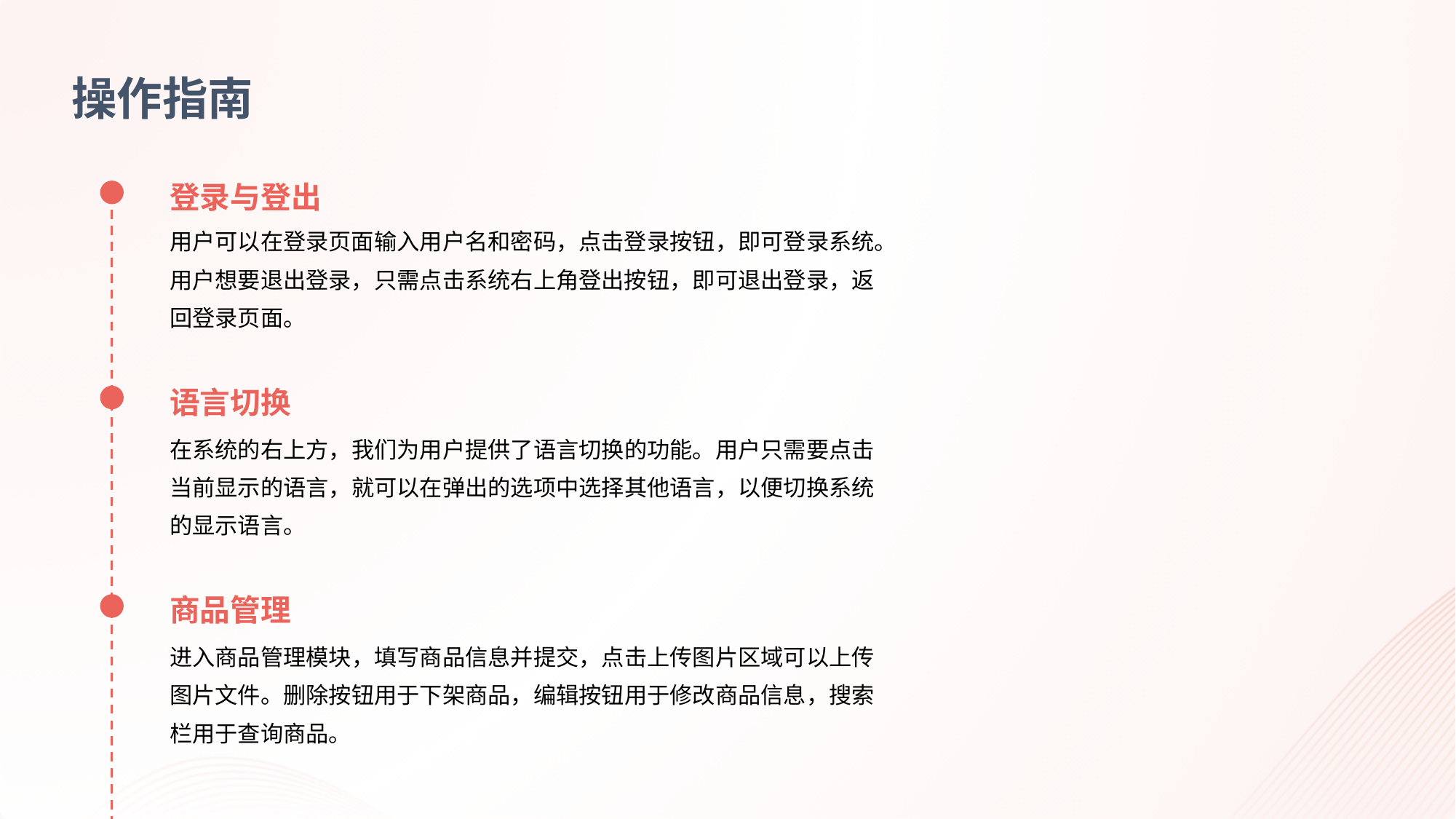

操作指南
登录与登出

用户可以在登录页面输入用户名和密码，点击登录按钮，即可登录系统。用户想要退出登录，只需点击系统右上角登出按钮，即可退出登录，返回登录页面。
语言切换
在系统的右上方，我们为用户提供了语言切换的功能。用户只需要点击当前显示的语言，就可以在弹出的选项中选择其他语言，以便切换系统的显示语言。
商品管理
进入商品管理模块，填写商品信息并提交，点击上传图片区域可以上传图片文件。删除按钮用于下架商品，编辑按钮用于修改商品信息，搜索栏用于查询商品。